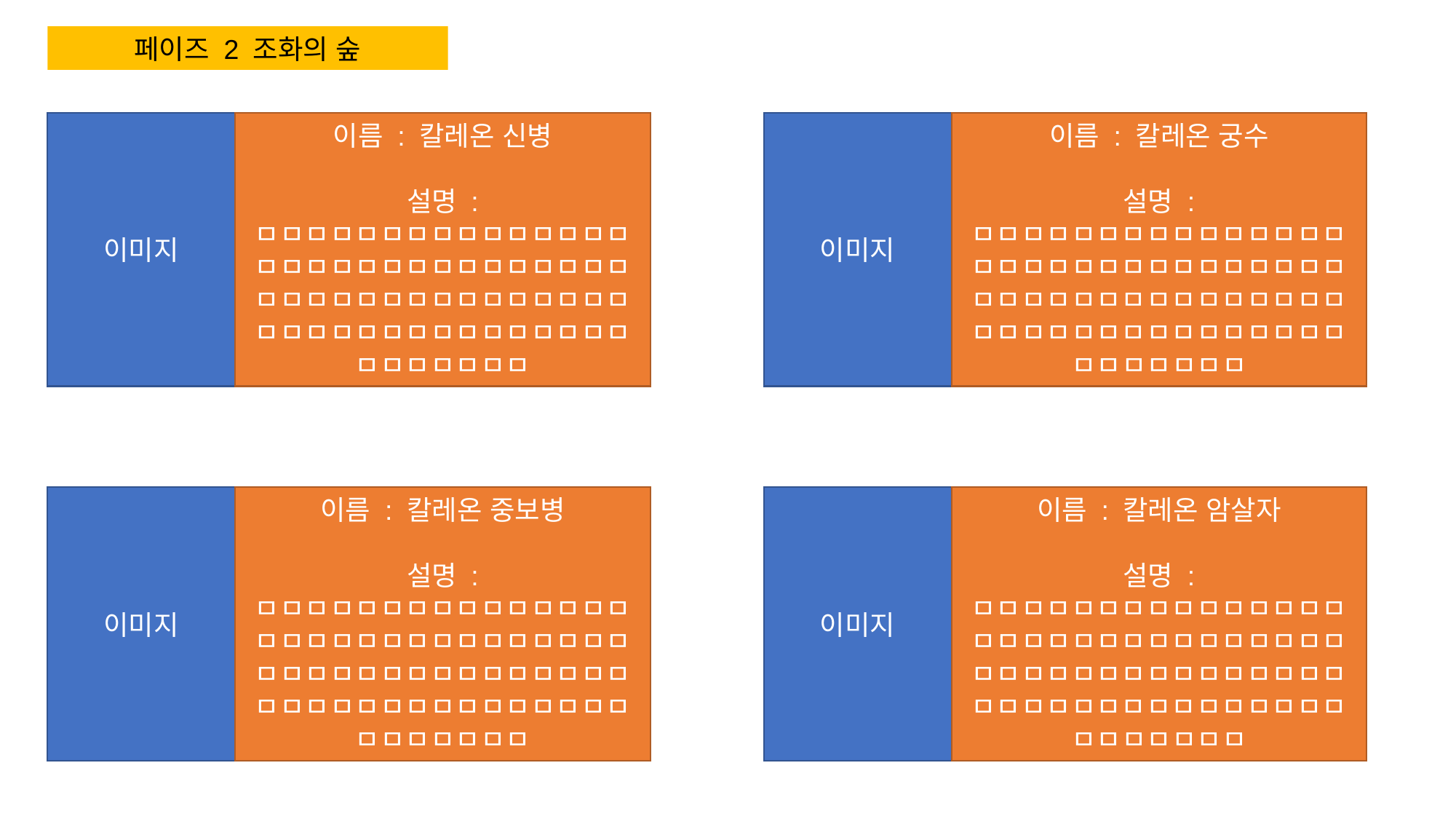

페이즈 2 조화의 숲
이미지
이름 : 칼레온 궁수

설명 : ㅁㅁㅁㅁㅁㅁㅁㅁㅁㅁㅁㅁㅁㅁㅁㅁㅁㅁㅁㅁㅁㅁㅁㅁㅁㅁㅁㅁㅁㅁㅁㅁㅁㅁㅁㅁㅁㅁㅁㅁㅁㅁㅁㅁㅁㅁㅁㅁㅁㅁㅁㅁㅁㅁㅁㅁㅁㅁㅁㅁㅁㅁㅁㅁㅁㅁㅁ
이미지
이름 : 칼레온 신병

설명 : ㅁㅁㅁㅁㅁㅁㅁㅁㅁㅁㅁㅁㅁㅁㅁㅁㅁㅁㅁㅁㅁㅁㅁㅁㅁㅁㅁㅁㅁㅁㅁㅁㅁㅁㅁㅁㅁㅁㅁㅁㅁㅁㅁㅁㅁㅁㅁㅁㅁㅁㅁㅁㅁㅁㅁㅁㅁㅁㅁㅁㅁㅁㅁㅁㅁㅁㅁ
이미지
이름 : 칼레온 암살자

설명 : ㅁㅁㅁㅁㅁㅁㅁㅁㅁㅁㅁㅁㅁㅁㅁㅁㅁㅁㅁㅁㅁㅁㅁㅁㅁㅁㅁㅁㅁㅁㅁㅁㅁㅁㅁㅁㅁㅁㅁㅁㅁㅁㅁㅁㅁㅁㅁㅁㅁㅁㅁㅁㅁㅁㅁㅁㅁㅁㅁㅁㅁㅁㅁㅁㅁㅁㅁ
이미지
이름 : 칼레온 중보병

설명 : ㅁㅁㅁㅁㅁㅁㅁㅁㅁㅁㅁㅁㅁㅁㅁㅁㅁㅁㅁㅁㅁㅁㅁㅁㅁㅁㅁㅁㅁㅁㅁㅁㅁㅁㅁㅁㅁㅁㅁㅁㅁㅁㅁㅁㅁㅁㅁㅁㅁㅁㅁㅁㅁㅁㅁㅁㅁㅁㅁㅁㅁㅁㅁㅁㅁㅁㅁ